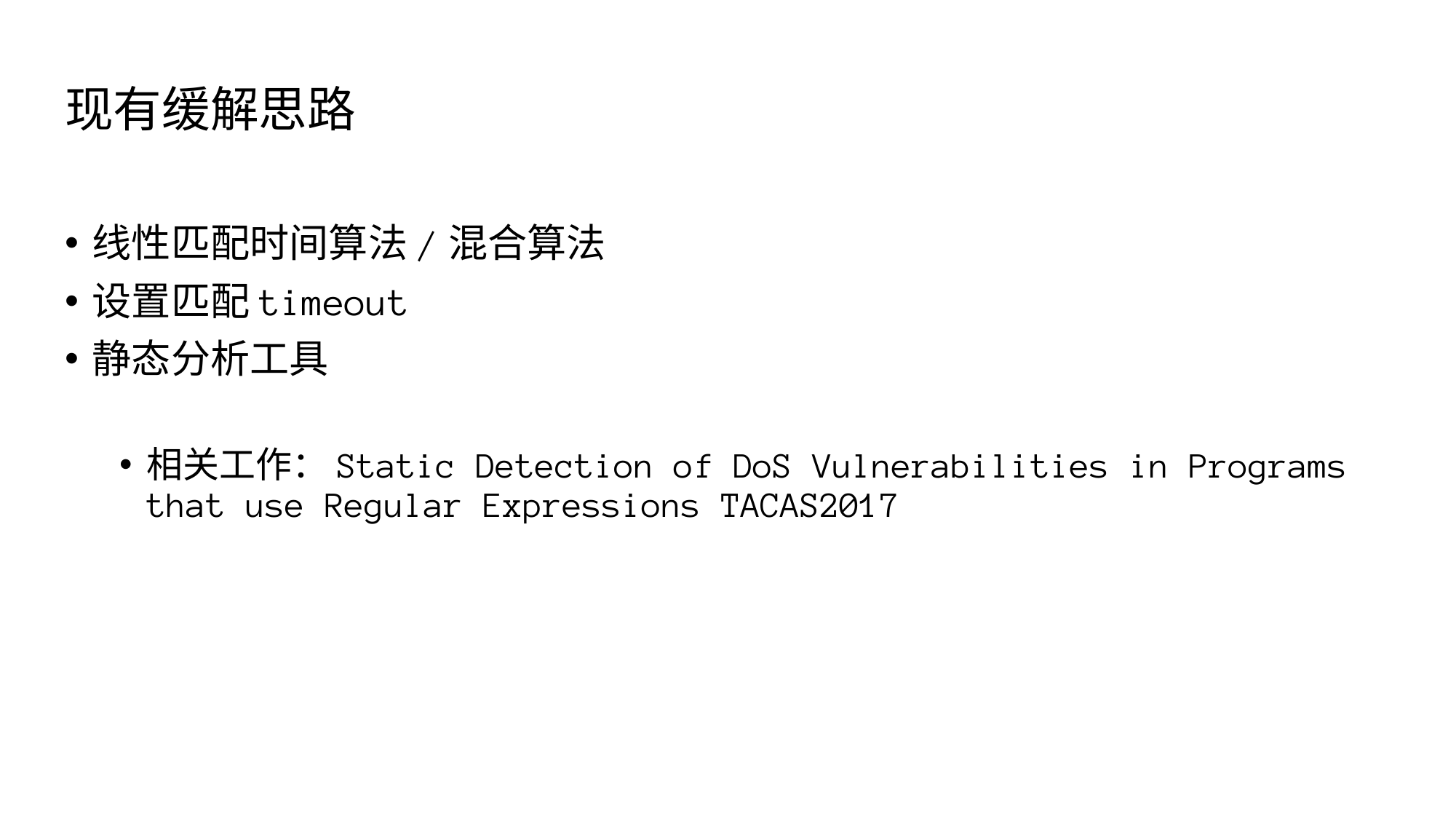

# 现有缓解思路
线性匹配时间算法/混合算法
设置匹配timeout
静态分析工具

相关工作：Static Detection of DoS Vulnerabilities in Programs that use Regular Expressions TACAS2017